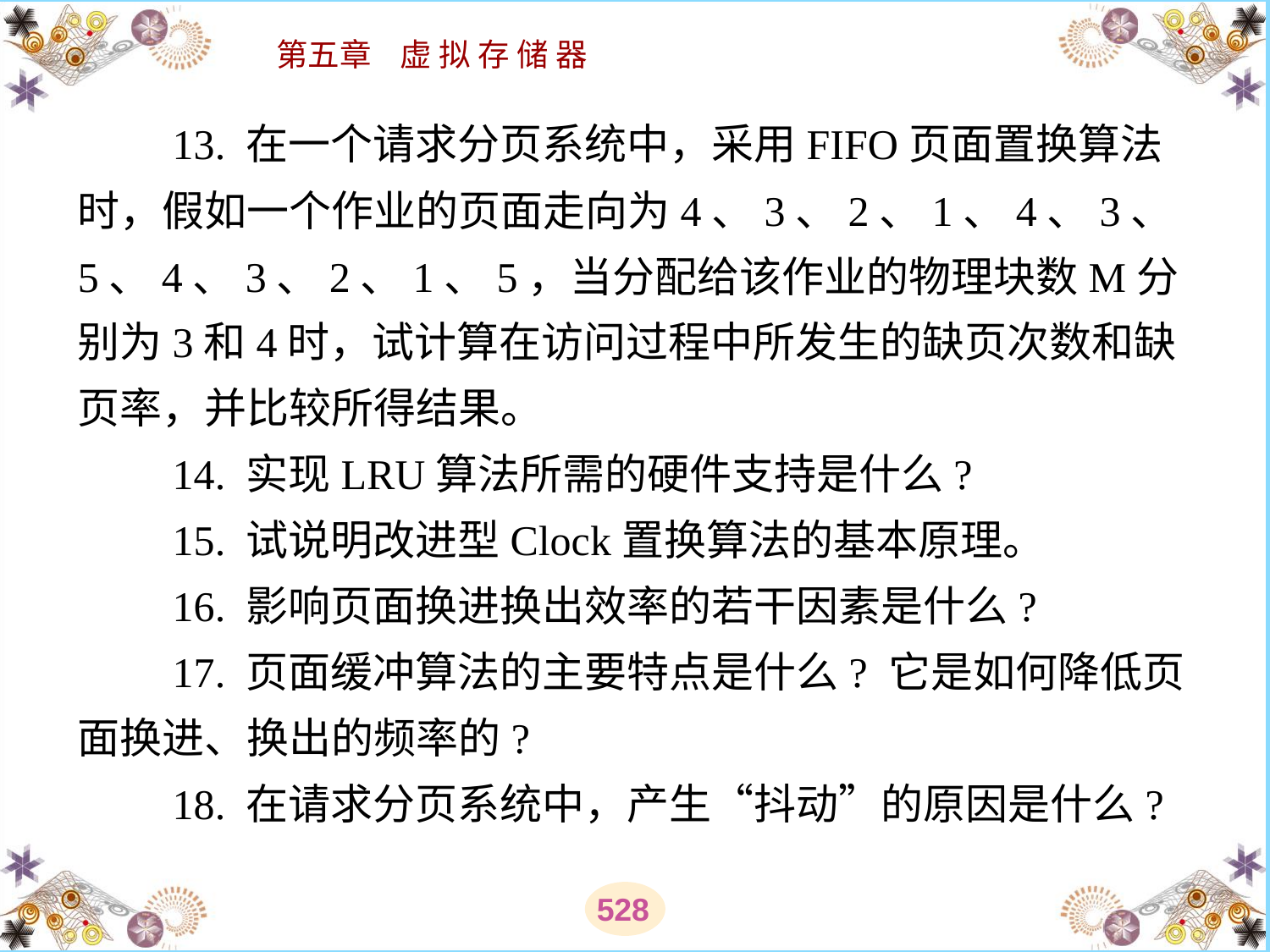

# 13. 在一个请求分页系统中，采用FIFO页面置换算法时，假如一个作业的页面走向为4、3、2、1、4、3、5、4、3、2、1、5，当分配给该作业的物理块数M分别为3和4时，试计算在访问过程中所发生的缺页次数和缺页率，并比较所得结果。 　　14. 实现LRU算法所需的硬件支持是什么? 　　15. 试说明改进型Clock置换算法的基本原理。 　　16. 影响页面换进换出效率的若干因素是什么? 　　17. 页面缓冲算法的主要特点是什么? 它是如何降低页面换进、换出的频率的? 　　18. 在请求分页系统中，产生“抖动”的原因是什么?